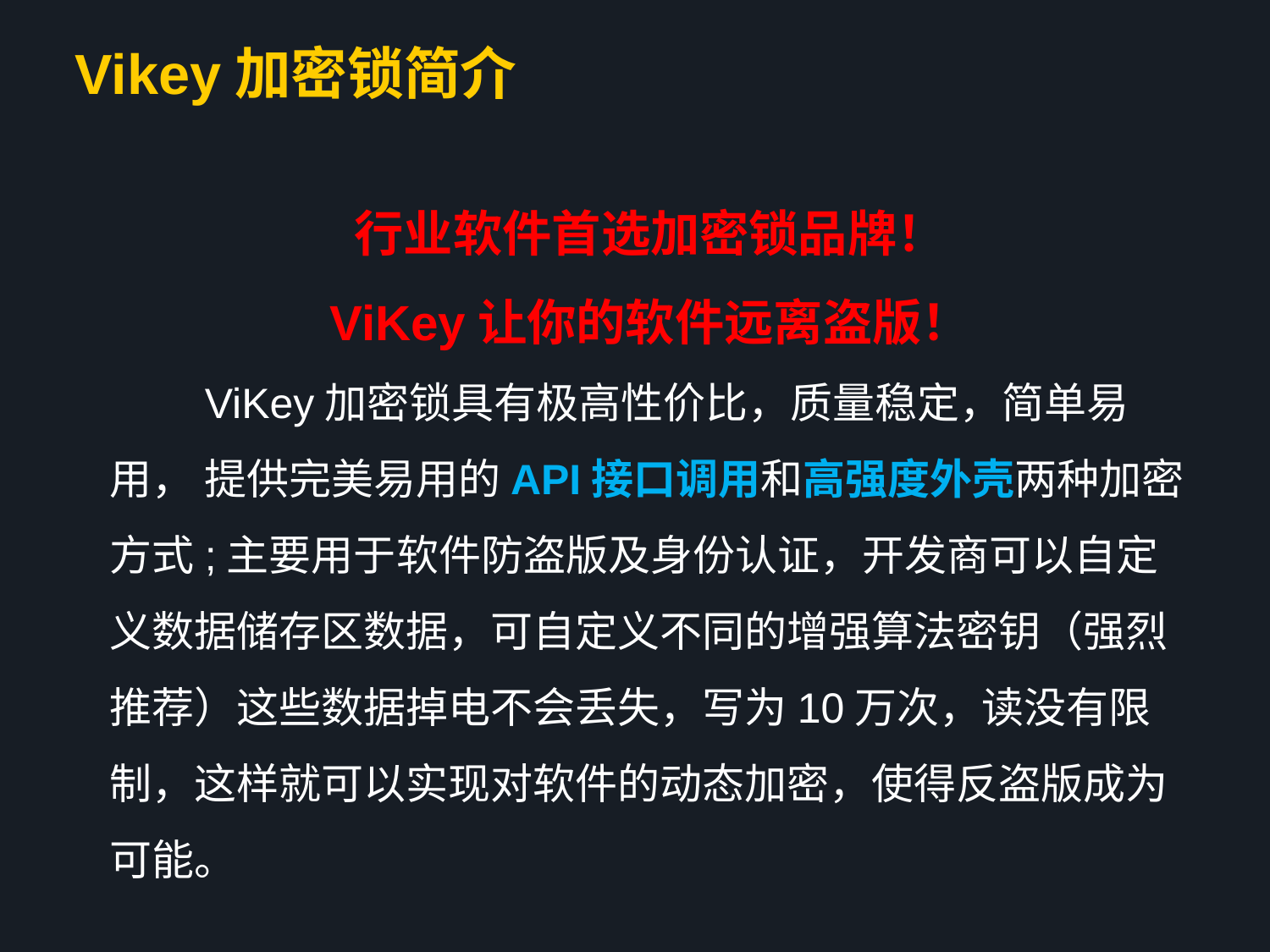

# Vikey加密锁简介

行业软件首选加密锁品牌！
ViKey让你的软件远离盗版！
　　ViKey加密锁具有极高性价比，质量稳定，简单易用， 提供完美易用的API接口调用和高强度外壳两种加密方式;主要用于软件防盗版及身份认证，开发商可以自定义数据储存区数据，可自定义不同的增强算法密钥（强烈推荐）这些数据掉电不会丢失，写为10万次，读没有限制，这样就可以实现对软件的动态加密，使得反盗版成为可能。